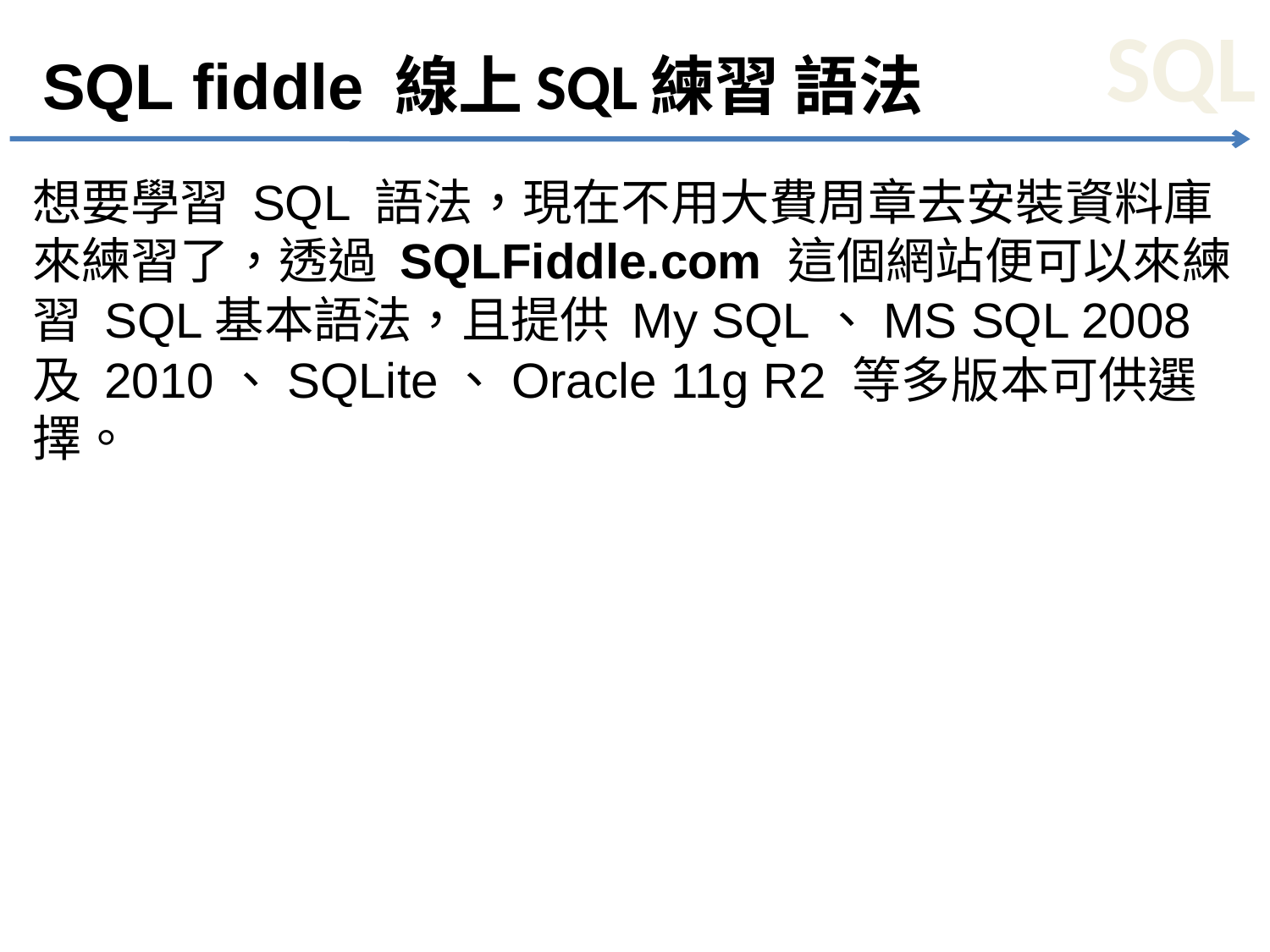

# SQL fiddle 線上SQL練習 語法
想要學習 SQL 語法，現在不用大費周章去安裝資料庫來練習了，透過 SQLFiddle.com 這個網站便可以來練習 SQL基本語法，且提供 My SQL、MS SQL 2008 及 2010、SQLite、Oracle 11g R2 等多版本可供選擇。